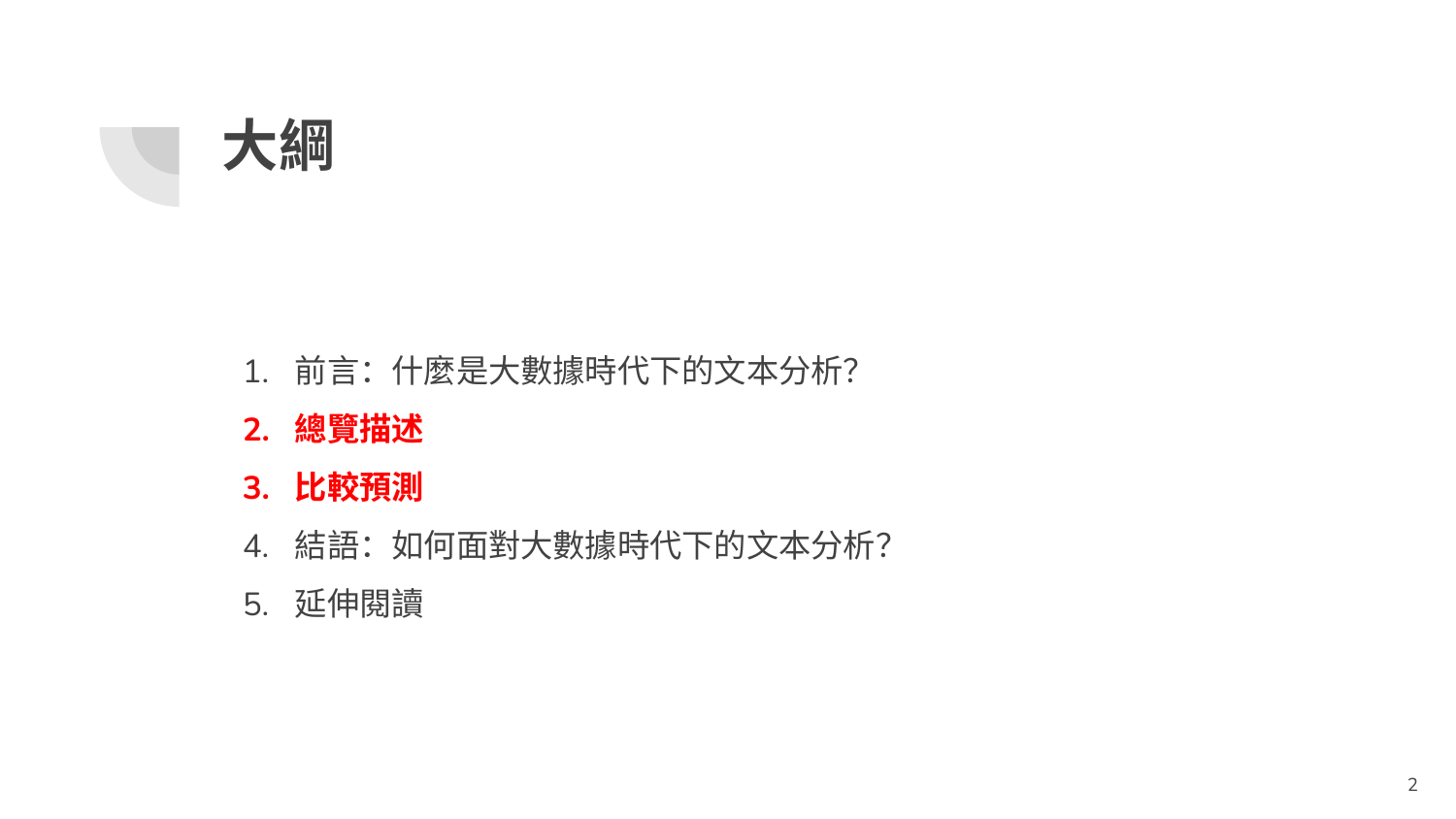

# 大綱
前言：什麼是大數據時代下的文本分析？
總覽描述
比較預測
結語：如何面對大數據時代下的文本分析？
延伸閱讀
2